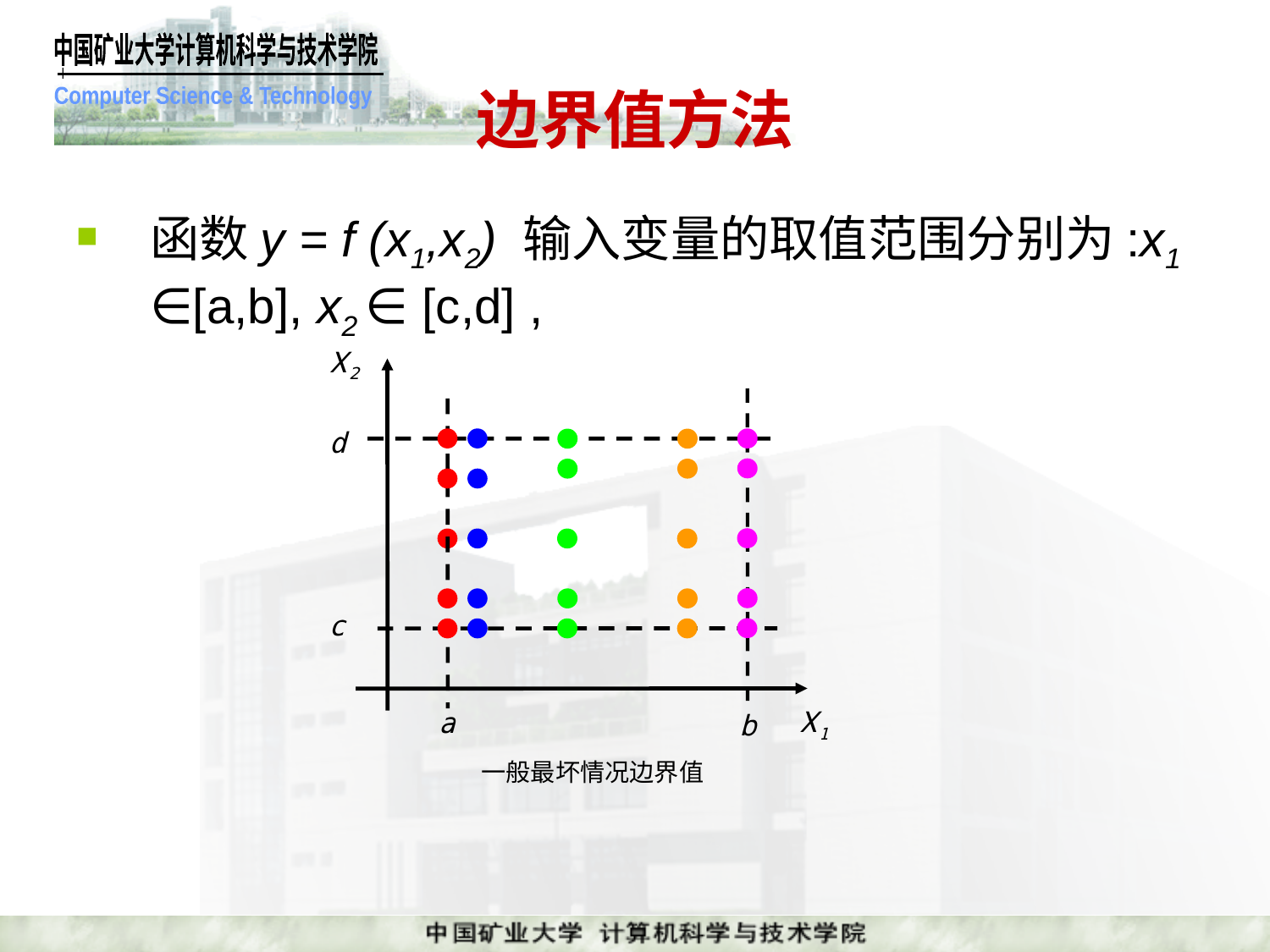

# 边界值方法
函数y = f (x1,x2) 输入变量的取值范围分别为:x1 ∈[a,b], x2 ∈ [c,d] ,
X2

d

c

X1
a
b
一般最坏情况边界值